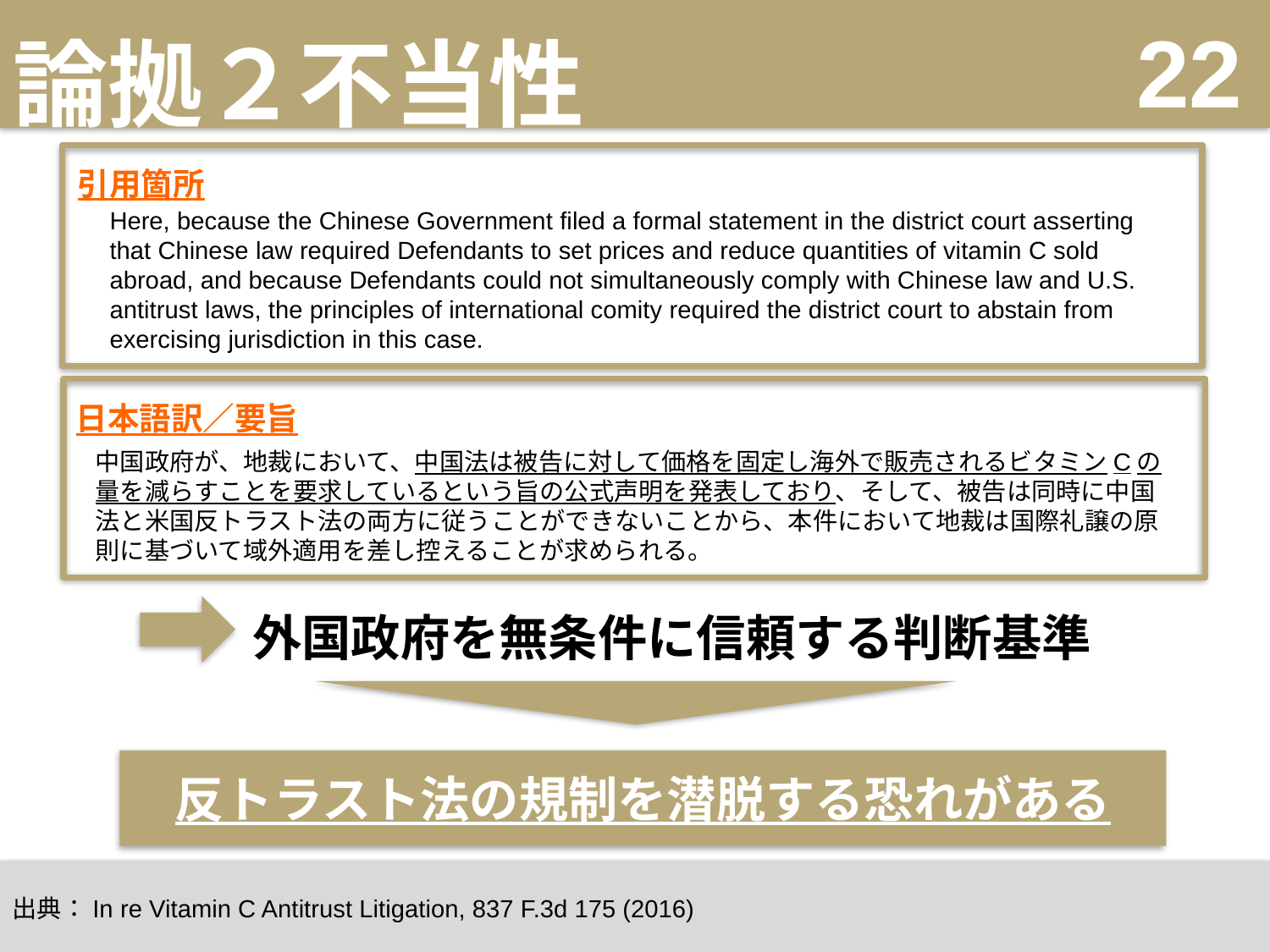

# 論拠２不当性
22

引用箇所
Here, because the Chinese Government filed a formal statement in the district court asserting that Chinese law required Defendants to set prices and reduce quantities of vitamin C sold abroad, and because Defendants could not simultaneously comply with Chinese law and U.S. antitrust laws, the principles of international comity required the district court to abstain from exercising jurisdiction in this case.

日本語訳／要旨
中国政府が、地裁において、中国法は被告に対して価格を固定し海外で販売されるビタミンCの量を減らすことを要求しているという旨の公式声明を発表しており、そして、被告は同時に中国法と米国反トラスト法の両方に従うことができないことから、本件において地裁は国際礼譲の原則に基づいて域外適用を差し控えることが求められる。

外国政府を無条件に信頼する判断基準

反トラスト法の規制を潜脱する恐れがある
出典：In re Vitamin C Antitrust Litigation, 837 F.3d 175 (2016)